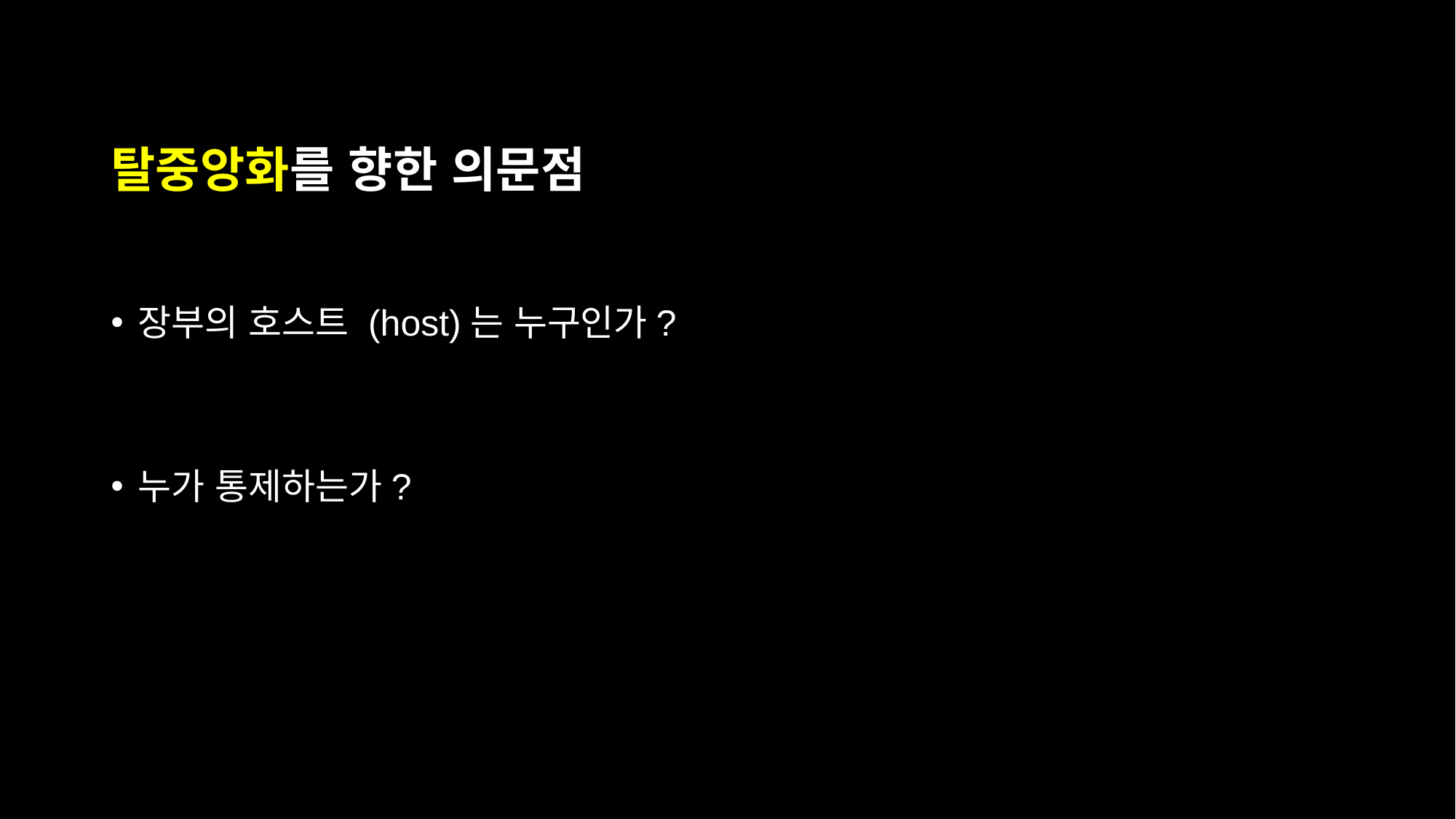

# 탈중앙화를 향한 의문점
장부의 호스트 (host)는 누구인가?

누가 통제하는가?